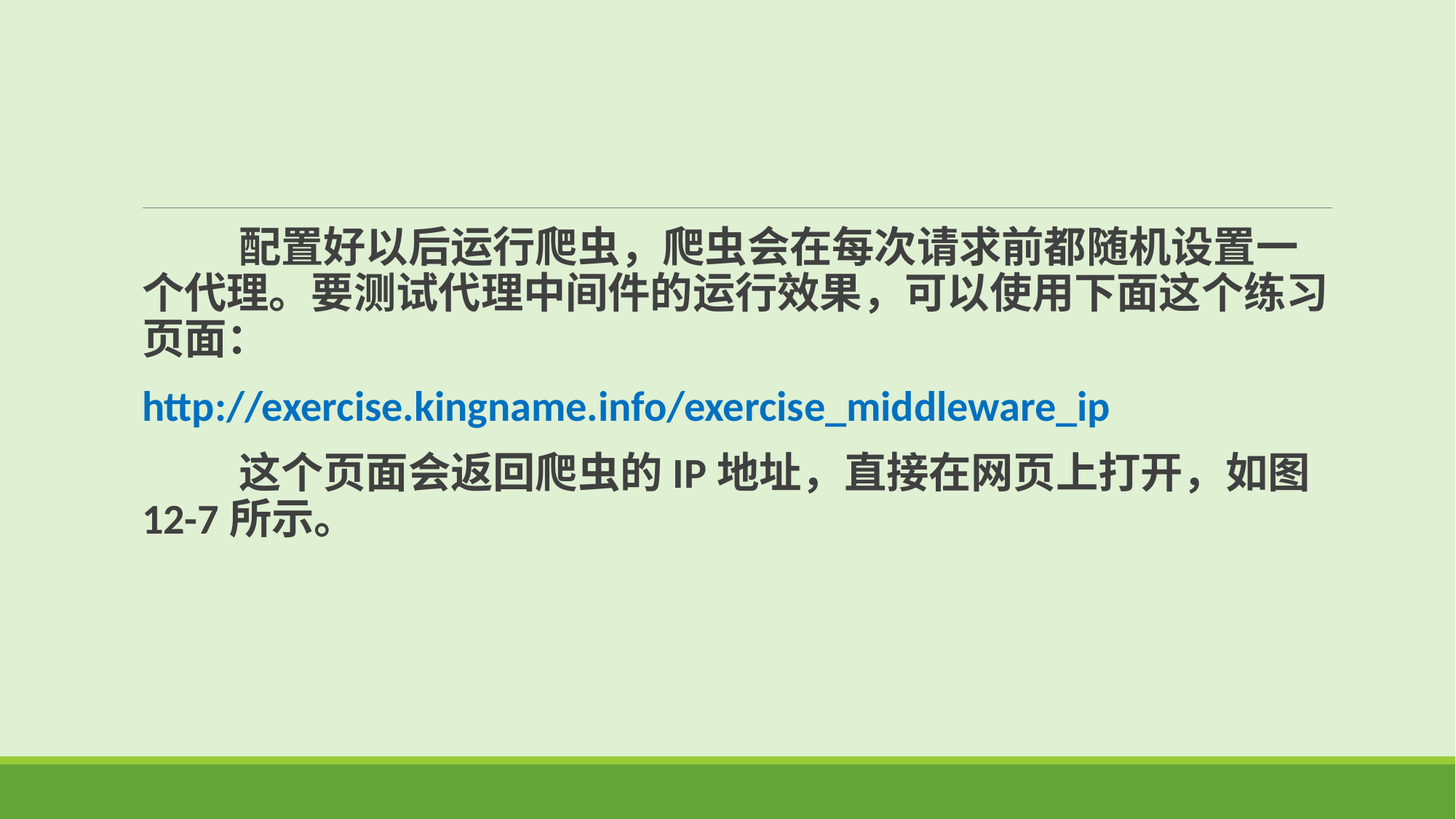

配置好以后运行爬虫，爬虫会在每次请求前都随机设置一个代理。要测试代理中间件的运行效果，可以使用下面这个练习页面：
http://exercise.kingname.info/exercise_middleware_ip
         这个页面会返回爬虫的IP地址，直接在网页上打开，如图12-7所示。